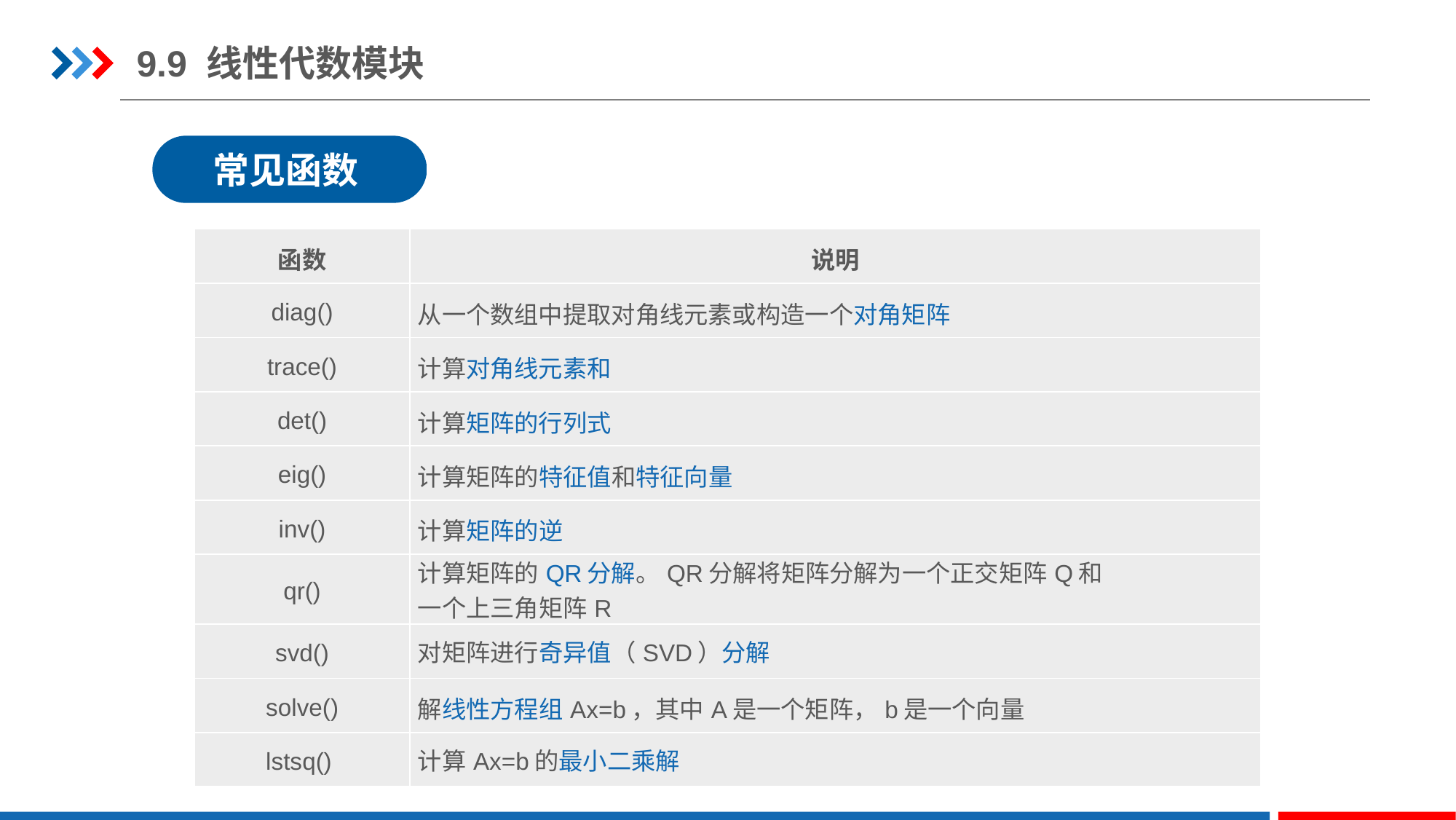

9.9 线性代数模块
常见函数
| 函数 | 说明 |
| --- | --- |
| diag() | 从一个数组中提取对角线元素或构造一个对角矩阵 |
| trace() | 计算对角线元素和 |
| det() | 计算矩阵的行列式 |
| eig() | 计算矩阵的特征值和特征向量 |
| inv() | 计算矩阵的逆 |
| qr() | 计算矩阵的QR分解。QR分解将矩阵分解为一个正交矩阵Q和 一个上三角矩阵R |
| svd() | 对矩阵进行奇异值（SVD）分解 |
| solve() | 解线性方程组Ax=b，其中A是一个矩阵，b是一个向量 |
| lstsq() | 计算Ax=b的最小二乘解 |